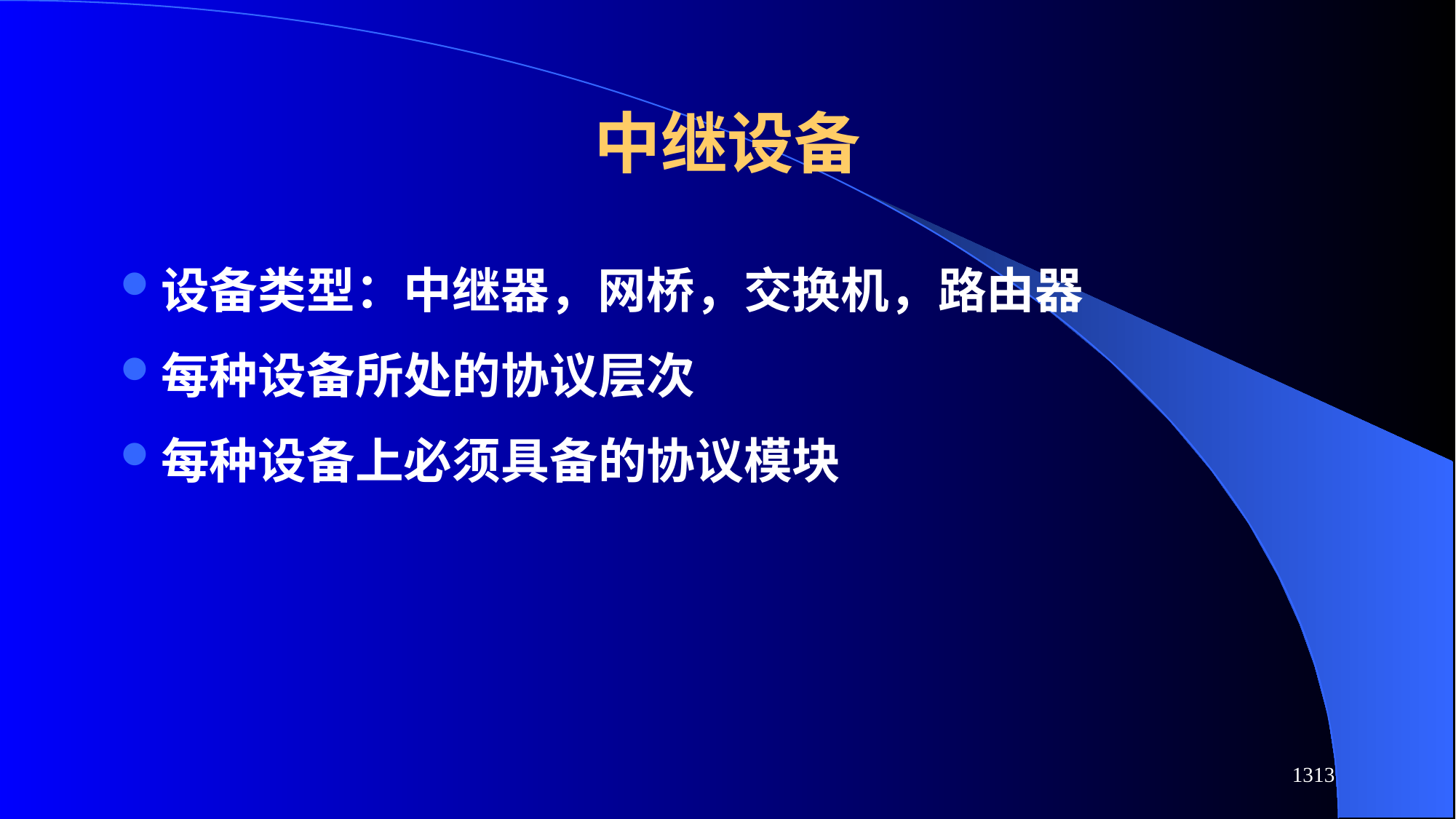

# 中继设备
设备类型：中继器，网桥，交换机，路由器
每种设备所处的协议层次
每种设备上必须具备的协议模块
1313